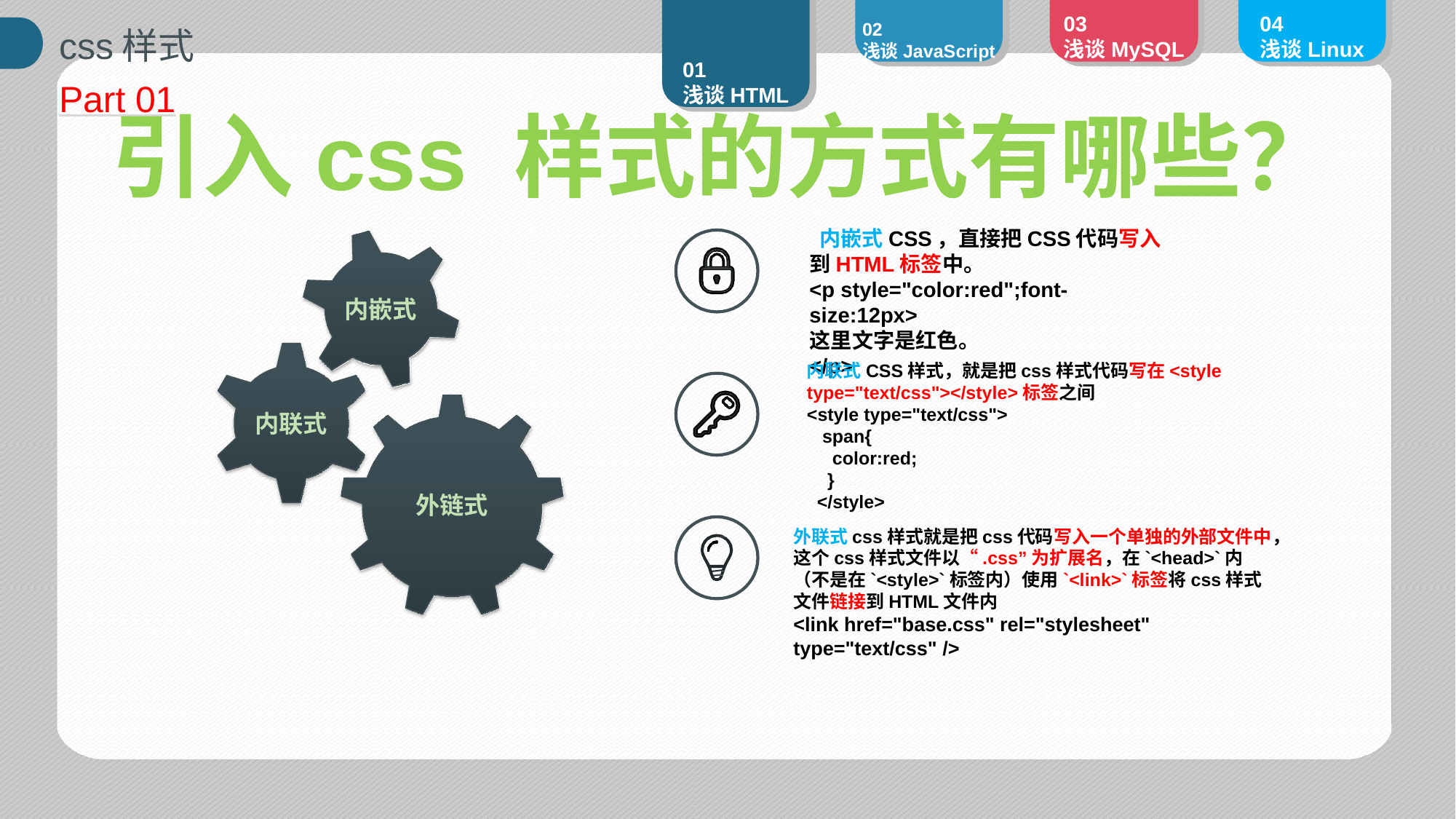

03
浅谈MySQL
04
浅谈Linux

01
浅谈HTML

02
浅谈JavaScript

css样式
Part 01

引入css 样式的方式有哪些？
 内嵌式CSS，直接把CSS代码写入到HTML标签中。
<p style="color:red";font-size:12px>
这里文字是红色。
</p>

内嵌式

内联式

内联式CSS样式，就是把css样式代码写在<style type="text/css"></style>标签之间
<style type="text/css">
   span{
     color:red;
    }
  </style>

外链式

外联式css样式就是把css代码写入一个单独的外部文件中，这个css样式文件以“.css”为扩展名，在`<head>`内（不是在`<style>`标签内）使用`<link>`标签将css样式文件链接到HTML文件内
<link href="base.css" rel="stylesheet" type="text/css" />